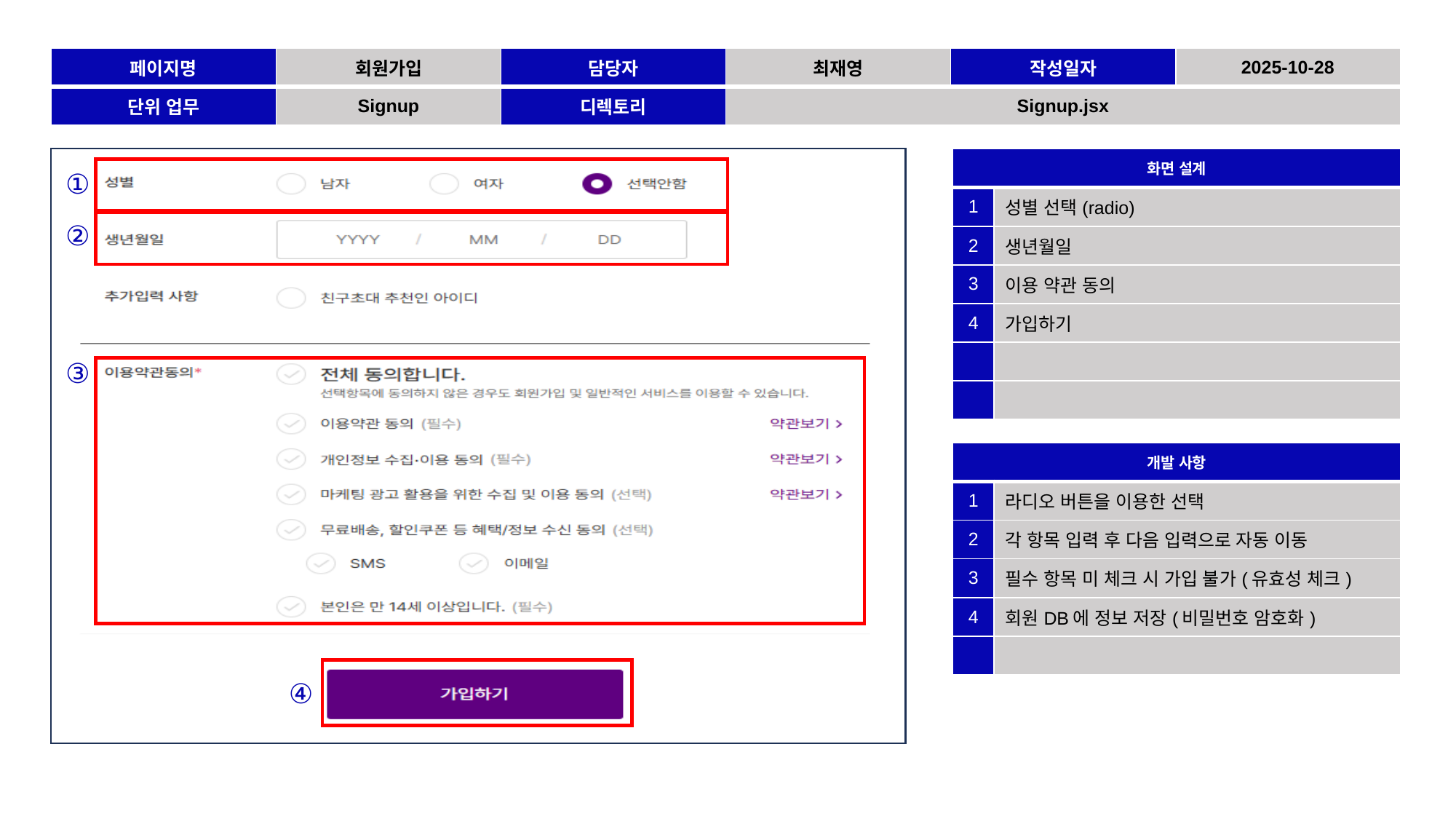

| 페이지명 | 회원가입 | 담당자 | 최재영 | 작성일자 | 2025-10-28 |
| --- | --- | --- | --- | --- | --- |
| 단위 업무 | Signup | 디렉토리 | Signup.jsx |  |  |
| 화면 설계 |  |
| --- | --- |
| 1 | 성별 선택(radio) |
| 2 | 생년월일 |
| 3 | 이용 약관 동의 |
| 4 | 가입하기 |
|  |  |
|  |  |

①
②

③

| 개발 사항 |  |
| --- | --- |
| 1 | 라디오 버튼을 이용한 선택 |
| 2 | 각 항목 입력 후 다음 입력으로 자동 이동 |
| 3 | 필수 항목 미 체크 시 가입 불가(유효성 체크) |
| 4 | 회원DB에 정보 저장(비밀번호 암호화) |
|  |  |

④